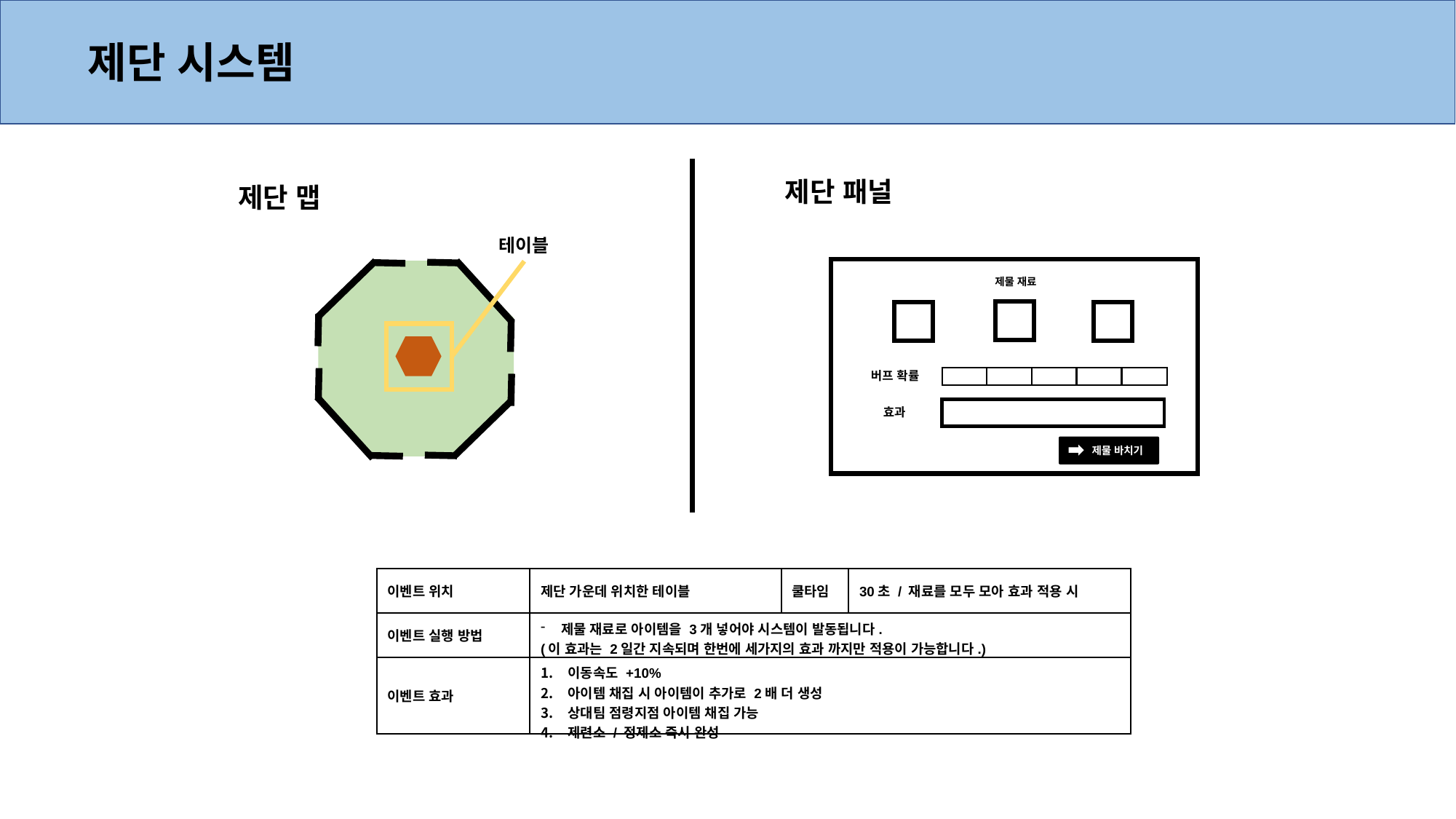

제단 시스템
제단 패널
제단 맵
테이블

제물 재료

버프 확률

효과
     제물 바치기

| 이벤트 위치 | 제단 가운데 위치한 테이블 | 쿨타임 | 30초 / 재료를 모두 모아 효과 적용 시 |
| --- | --- | --- | --- |
| 이벤트 실행 방법 | 제물 재료로 아이템을 3개 넣어야 시스템이 발동됩니다. (이 효과는 2일간 지속되며 한번에 세가지의 효과 까지만 적용이 가능합니다.) |  |  |
| 이벤트 효과 | 이동속도 +10% 아이템 채집 시 아이템이 추가로 2배 더 생성 상대팀 점령지점 아이템 채집 가능 제련소 / 정제소 즉시 완성 |  |  |